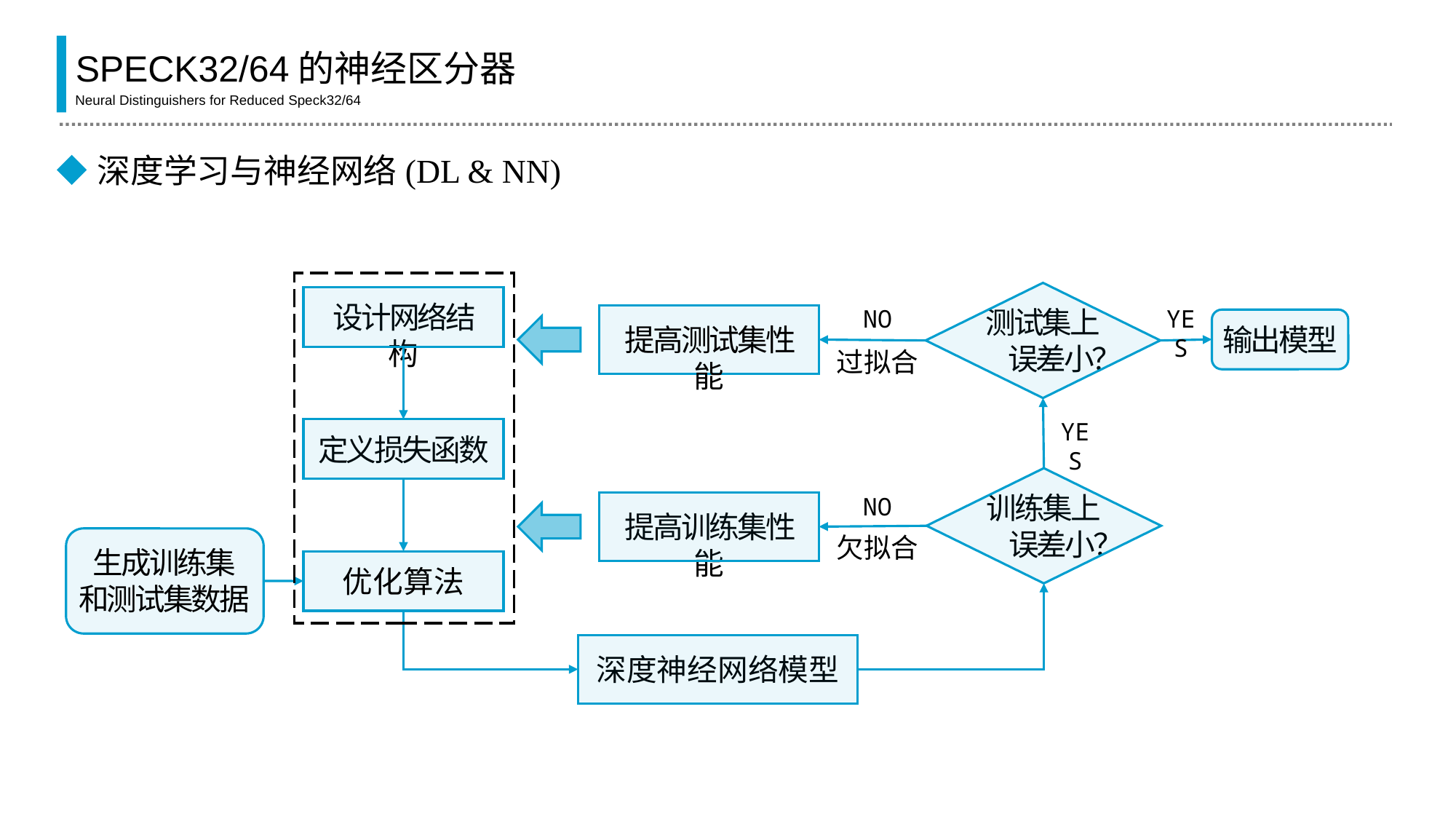

SPECK32/64的神经区分器
Neural Distinguishers for Reduced Speck32/64

深度学习与神经网络(DL & NN)

测试集上
 误差小？
YES

设计网络结构
NO

提高测试集性能

过拟合
YES

输出模型

定义损失函数

训练集上
 误差小？

优化算法
NO
欠拟合

提高训练集性能

生成训练集
和测试集数据

深度神经网络模型